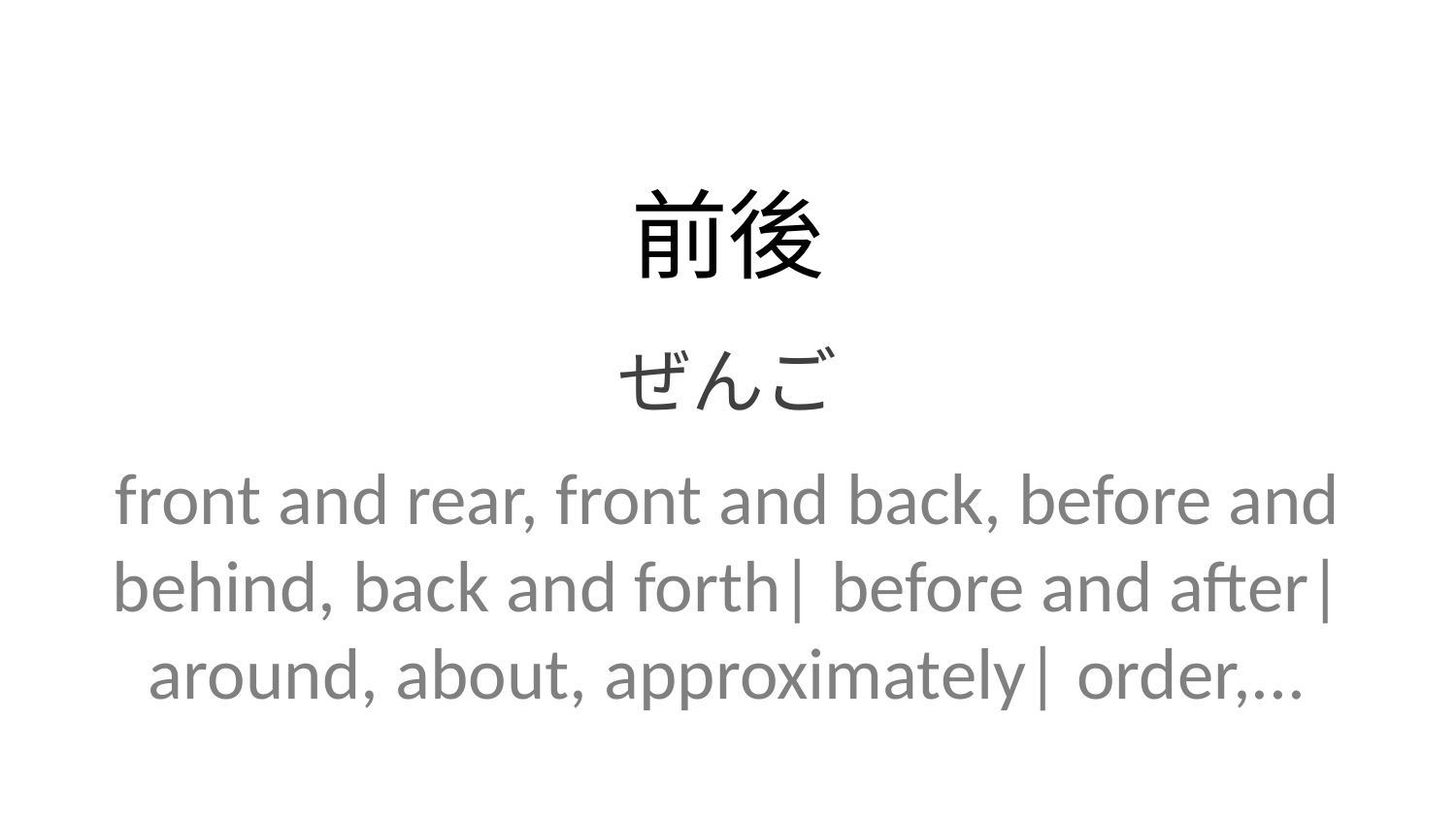

前後

ぜんご
front and rear, front and back, before and behind, back and forth| before and after| around, about, approximately| order,...